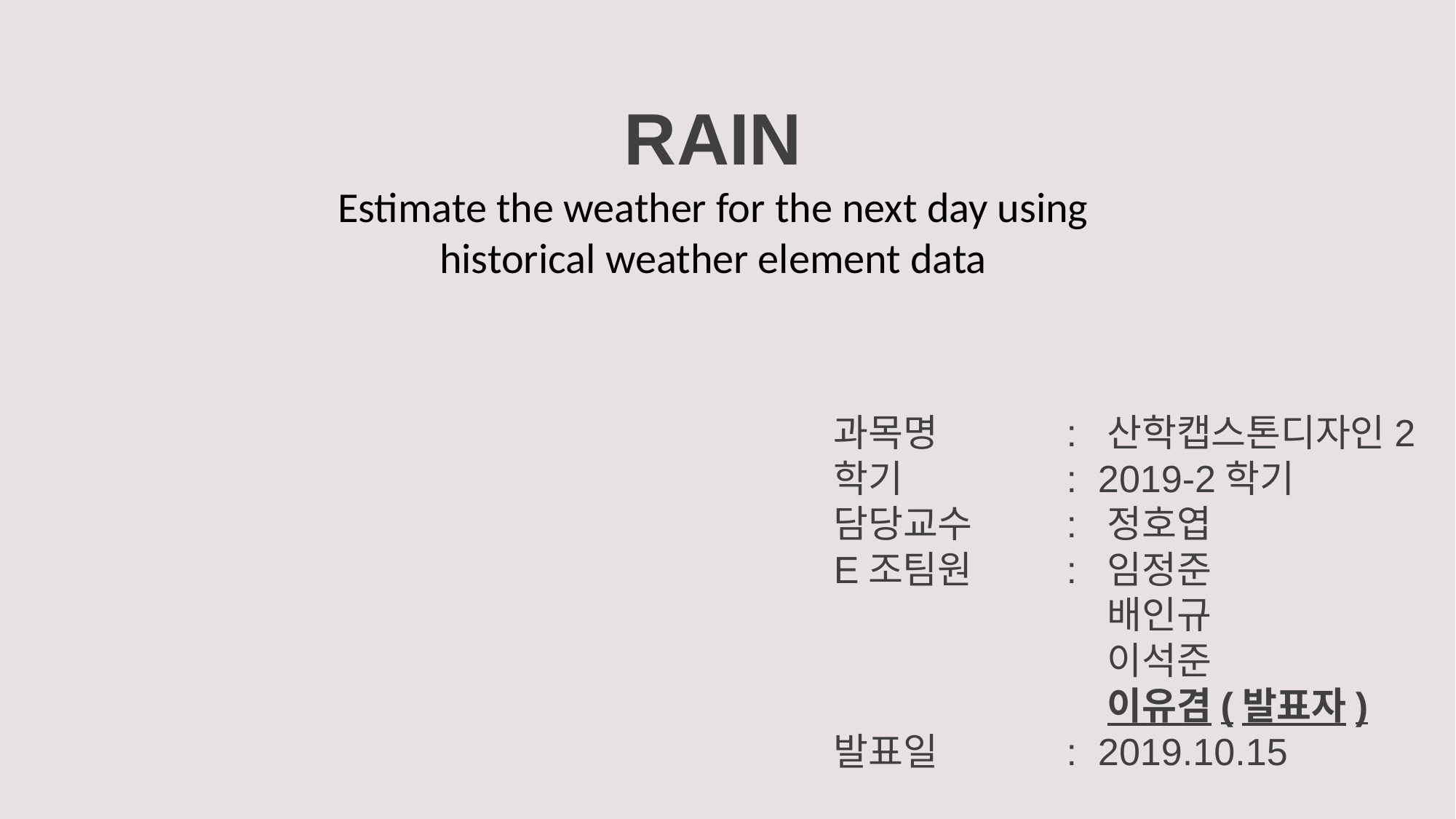

RAIN
Estimate the weather for the next day using historical weather element data
과목명
학기
담당교수
E조팀원

발표일
:  산학캡스톤디자인2
:  2019-2학기
:  정호엽
:  임정준
   배인규
   이석준
   이유겸(발표자)
:  2019.10.15